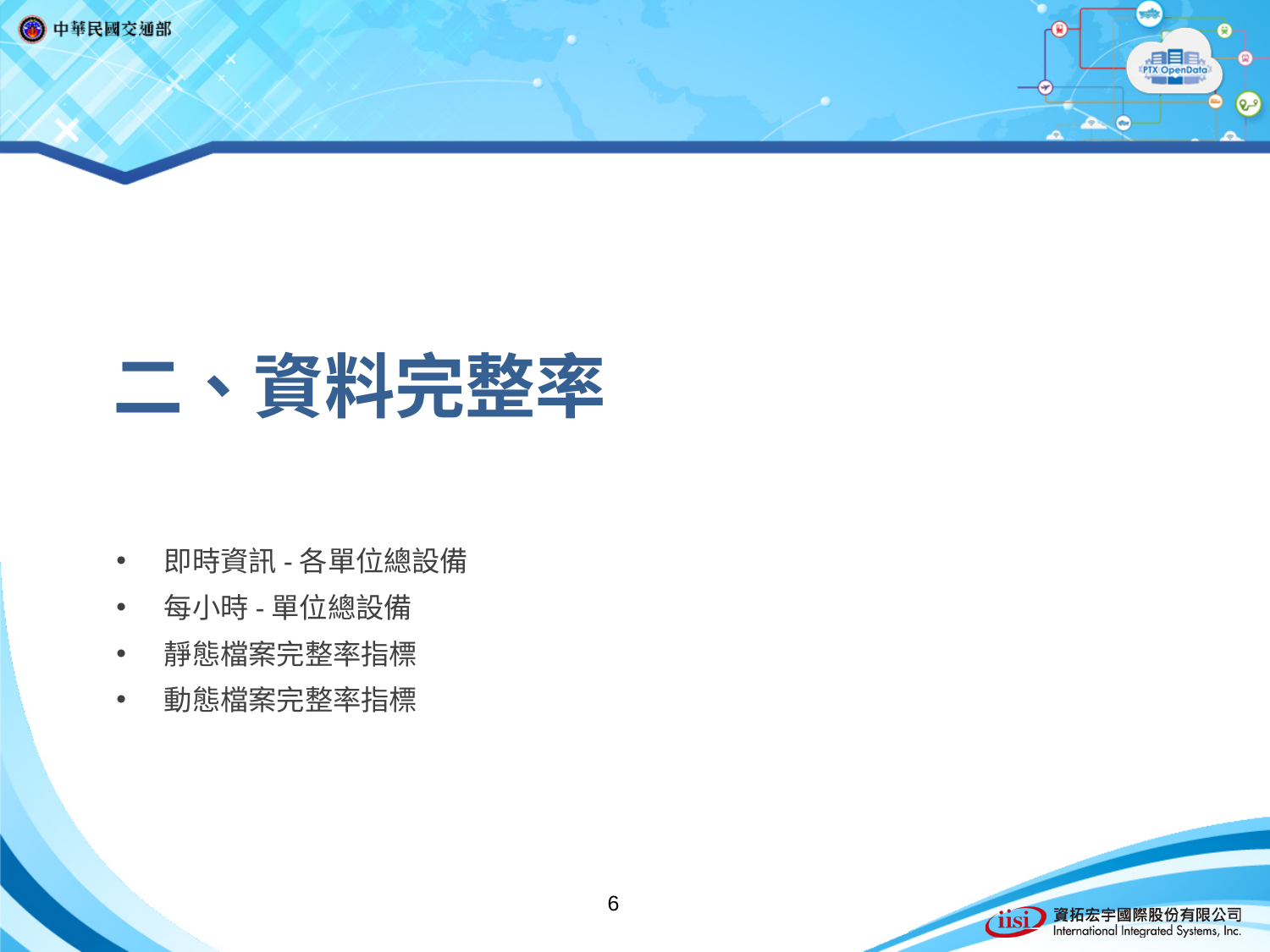

# 二、資料完整率
即時資訊-各單位總設備
每小時-單位總設備
靜態檔案完整率指標
動態檔案完整率指標
6